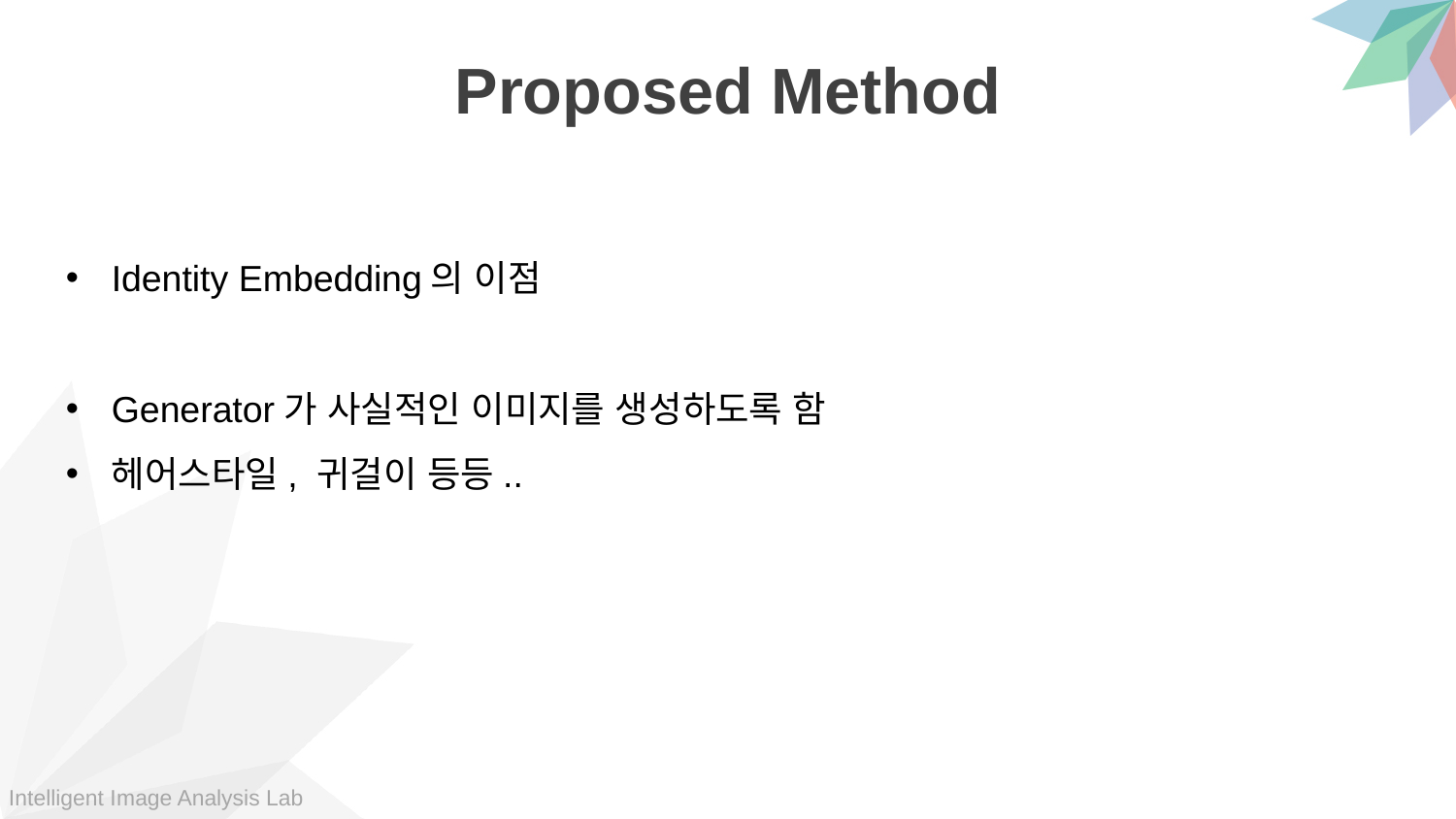

Proposed Method
Identity Embedding의 이점

Generator가 사실적인 이미지를 생성하도록 함
헤어스타일, 귀걸이 등등..